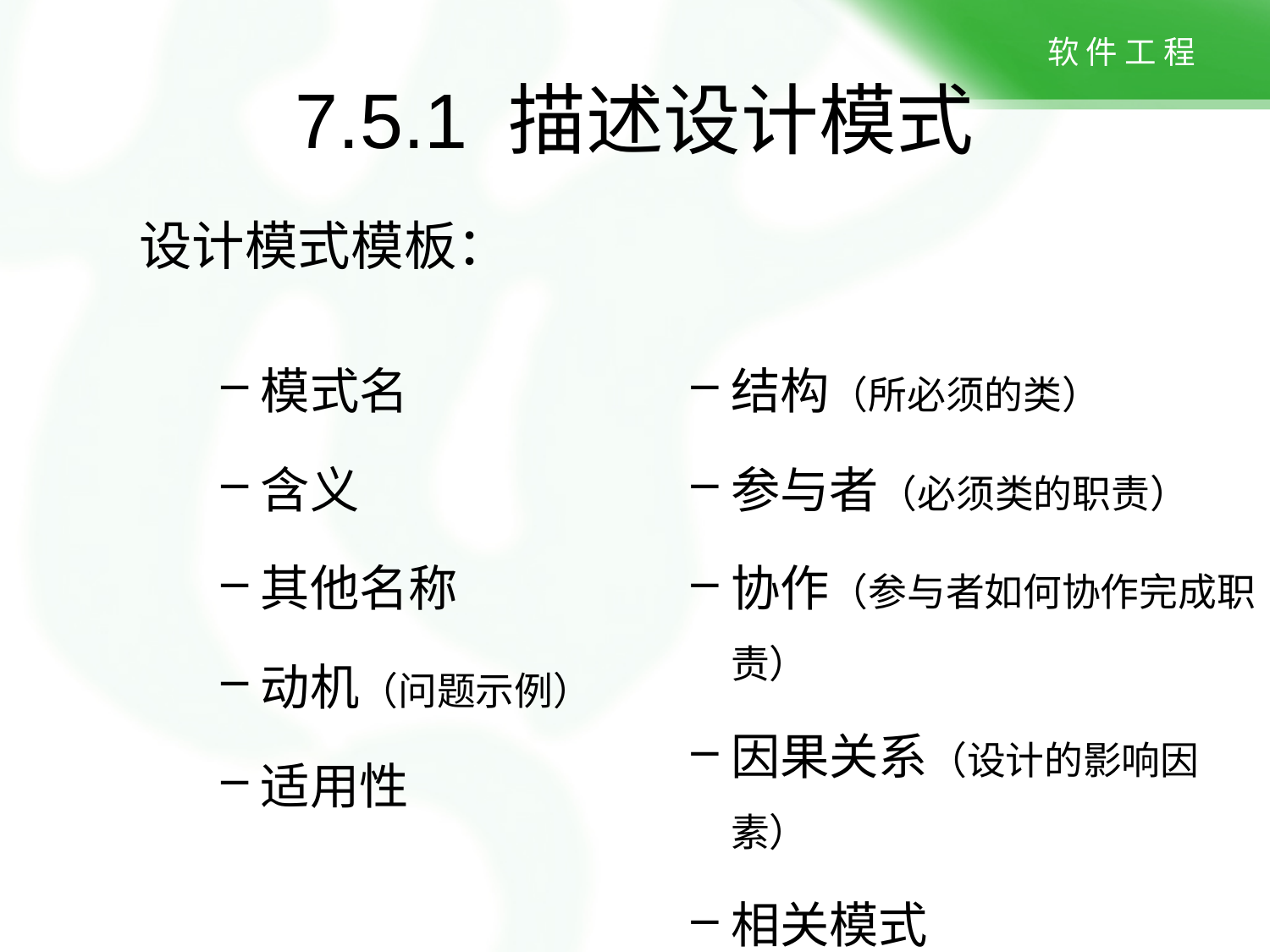

7.5.1 描述设计模式
设计模式模板：
模式名
含义
其他名称
动机（问题示例）
适用性

结构（所必须的类）
参与者（必须类的职责）
协作（参与者如何协作完成职责）
因果关系（设计的影响因素）
相关模式